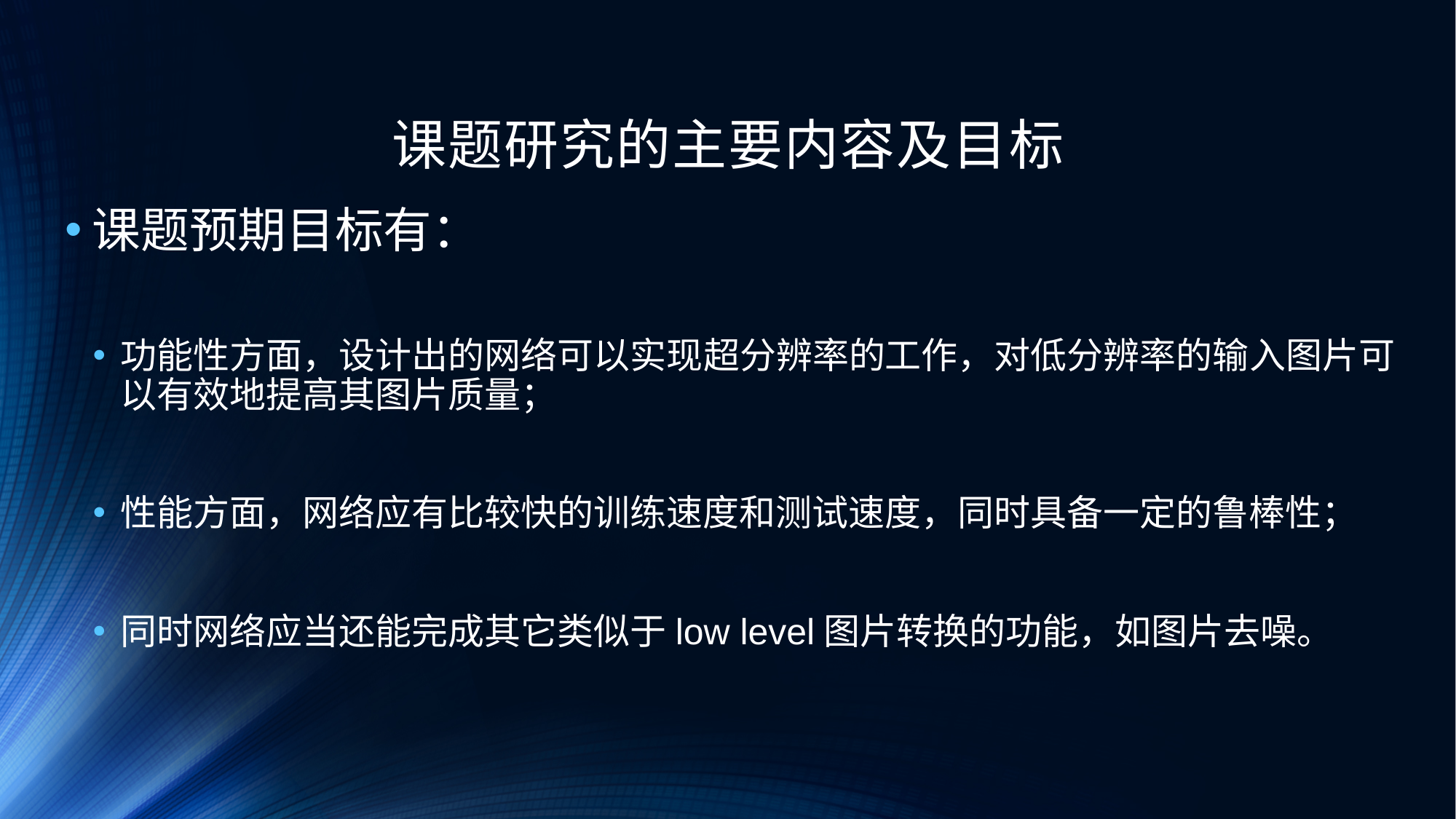

# 课题研究的主要内容及目标
课题预期目标有：

功能性方面，设计出的网络可以实现超分辨率的工作，对低分辨率的输入图片可以有效地提高其图片质量；

性能方面，网络应有比较快的训练速度和测试速度，同时具备一定的鲁棒性；

同时网络应当还能完成其它类似于low level图片转换的功能，如图片去噪。